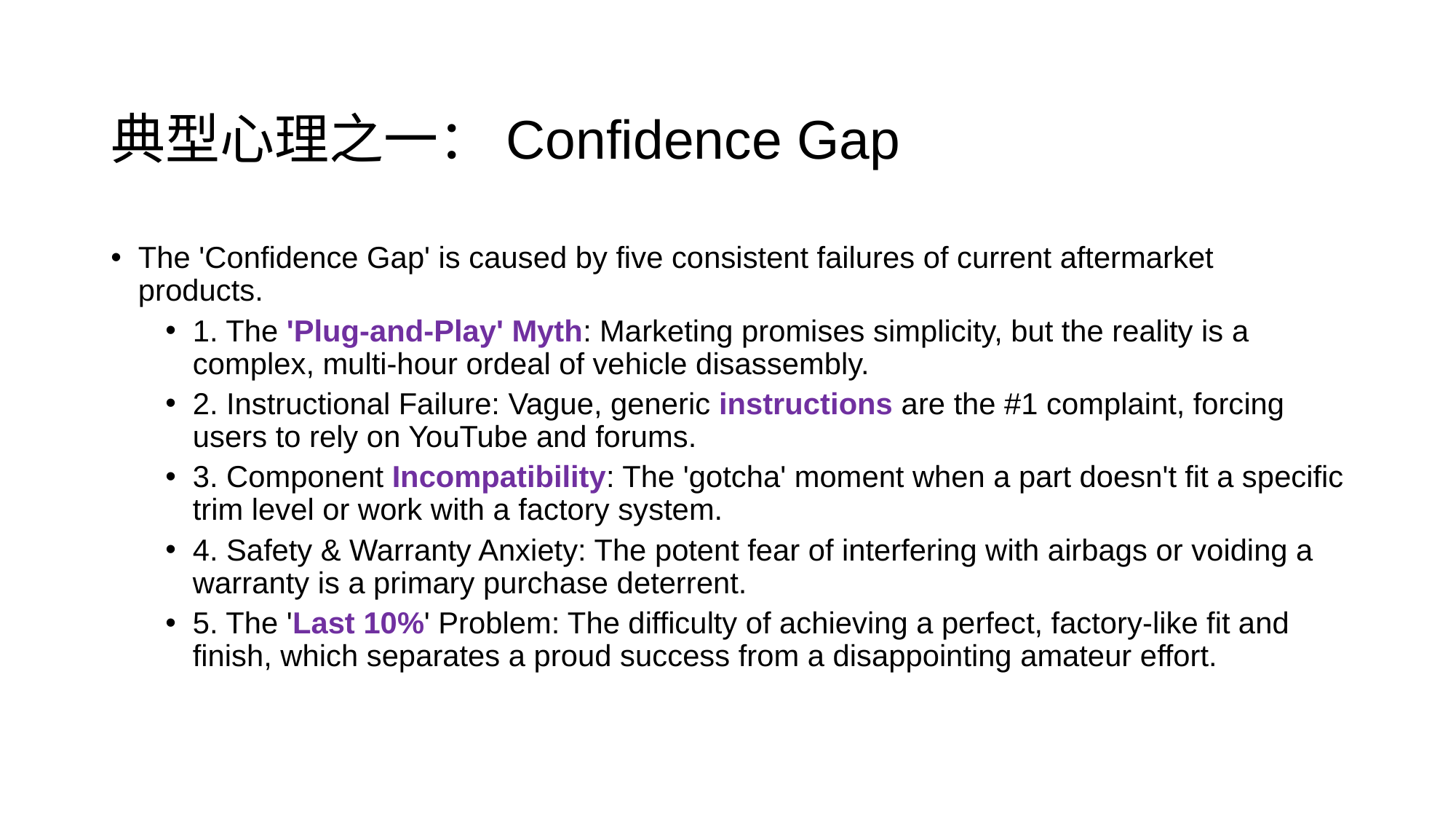

# 典型心理之一：Confidence Gap
The 'Confidence Gap' is caused by five consistent failures of current aftermarket products.
1. The 'Plug-and-Play' Myth: Marketing promises simplicity, but the reality is a complex, multi-hour ordeal of vehicle disassembly.
2. Instructional Failure: Vague, generic instructions are the #1 complaint, forcing users to rely on YouTube and forums.
3. Component Incompatibility: The 'gotcha' moment when a part doesn't fit a specific trim level or work with a factory system.
4. Safety & Warranty Anxiety: The potent fear of interfering with airbags or voiding a warranty is a primary purchase deterrent.
5. The 'Last 10%' Problem: The difficulty of achieving a perfect, factory-like fit and finish, which separates a proud success from a disappointing amateur effort.